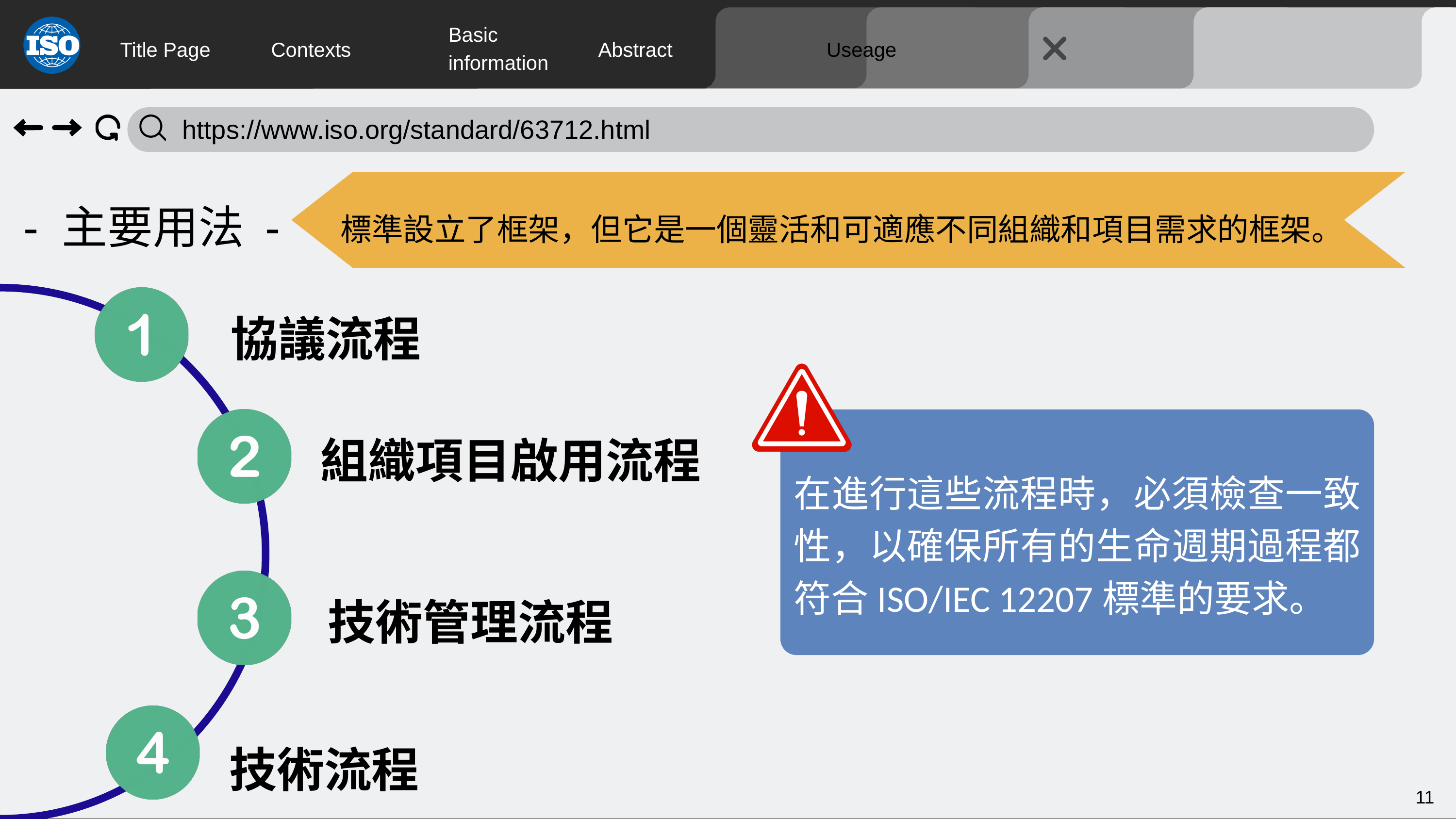

Title Page
Contexts
Abstract
Useage

Basic
information

       https://www.iso.org/standard/63712.html

- 主要用法 -
標準設立了框架，但它是一個靈活和可適應不同組織和項目需求的框架。

協議流程

組織項目啟用流程
在進行這些流程時，必須檢查一致性，以確保所有的生命週期過程都符合ISO/IEC 12207標準的要求。

技術管理流程

技術流程
11